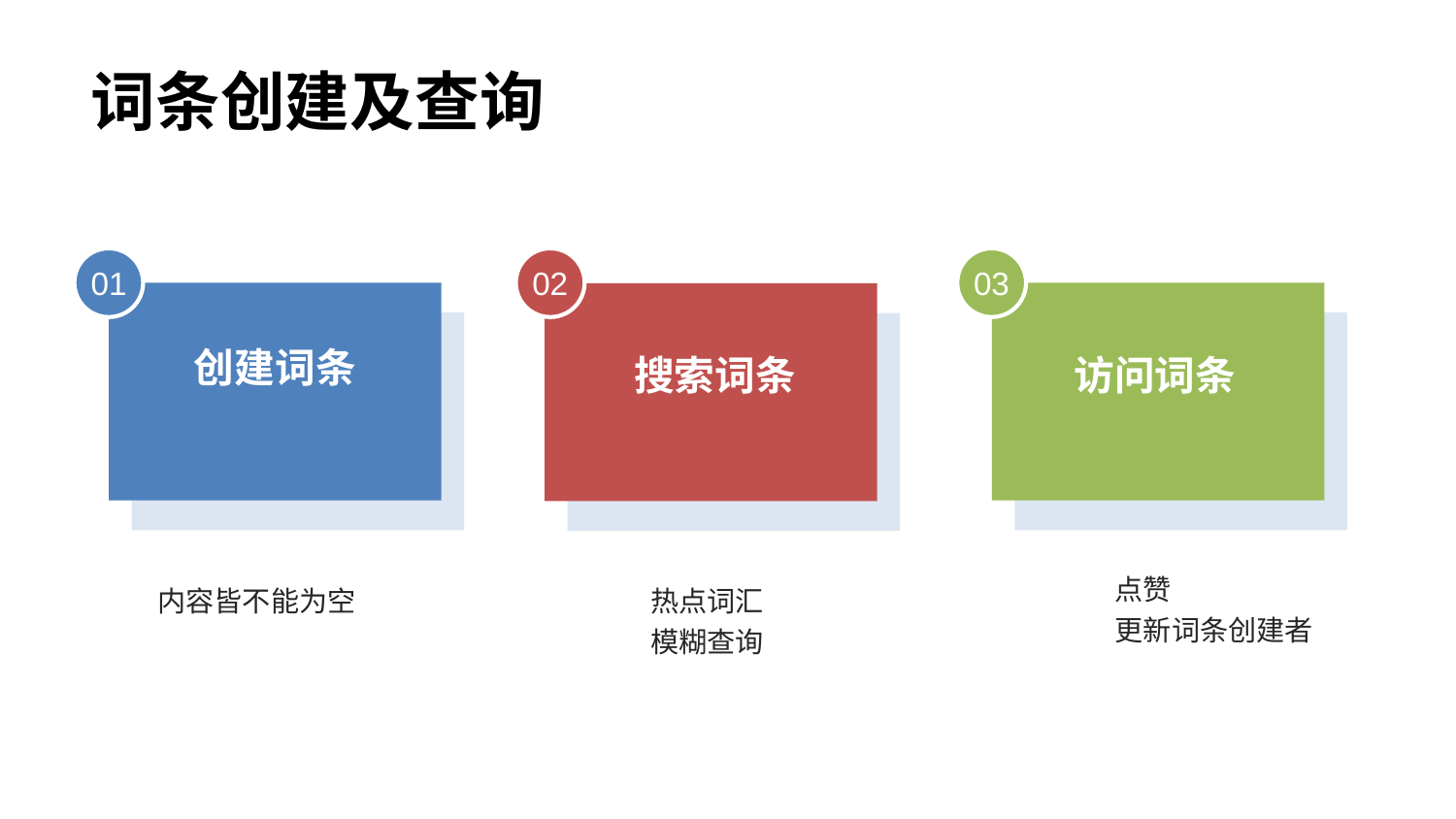

词条创建及查询
01
02
03

创建词条
搜索词条
访问词条
点赞
更新词条创建者
内容皆不能为空
热点词汇
模糊查询